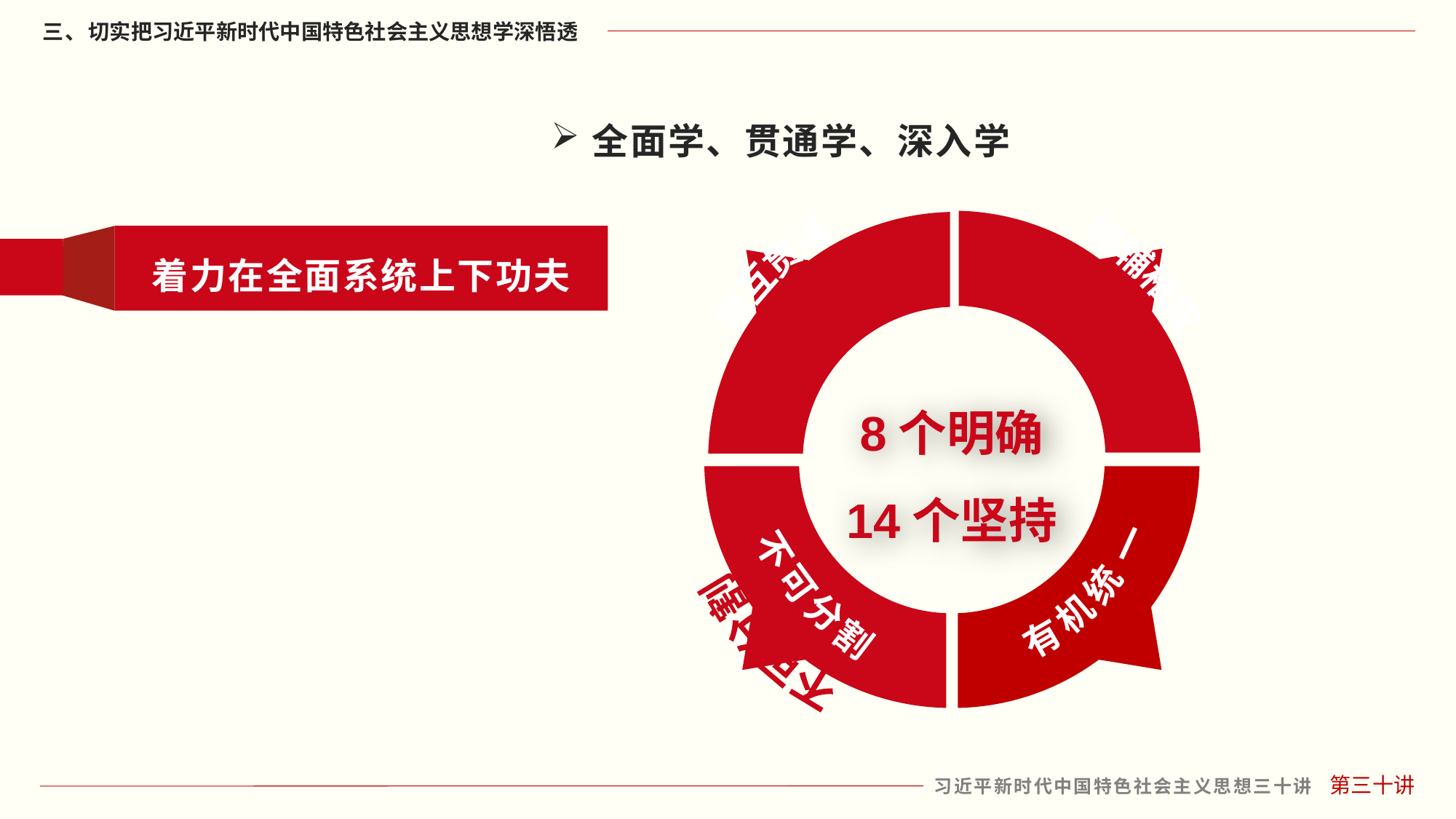

全面学、贯通学、深入学
相互贯通
相辅相成

不可分割

不
可
分
割

有
机
统
一

着力在全面系统上下功夫
8个明确
14个坚持